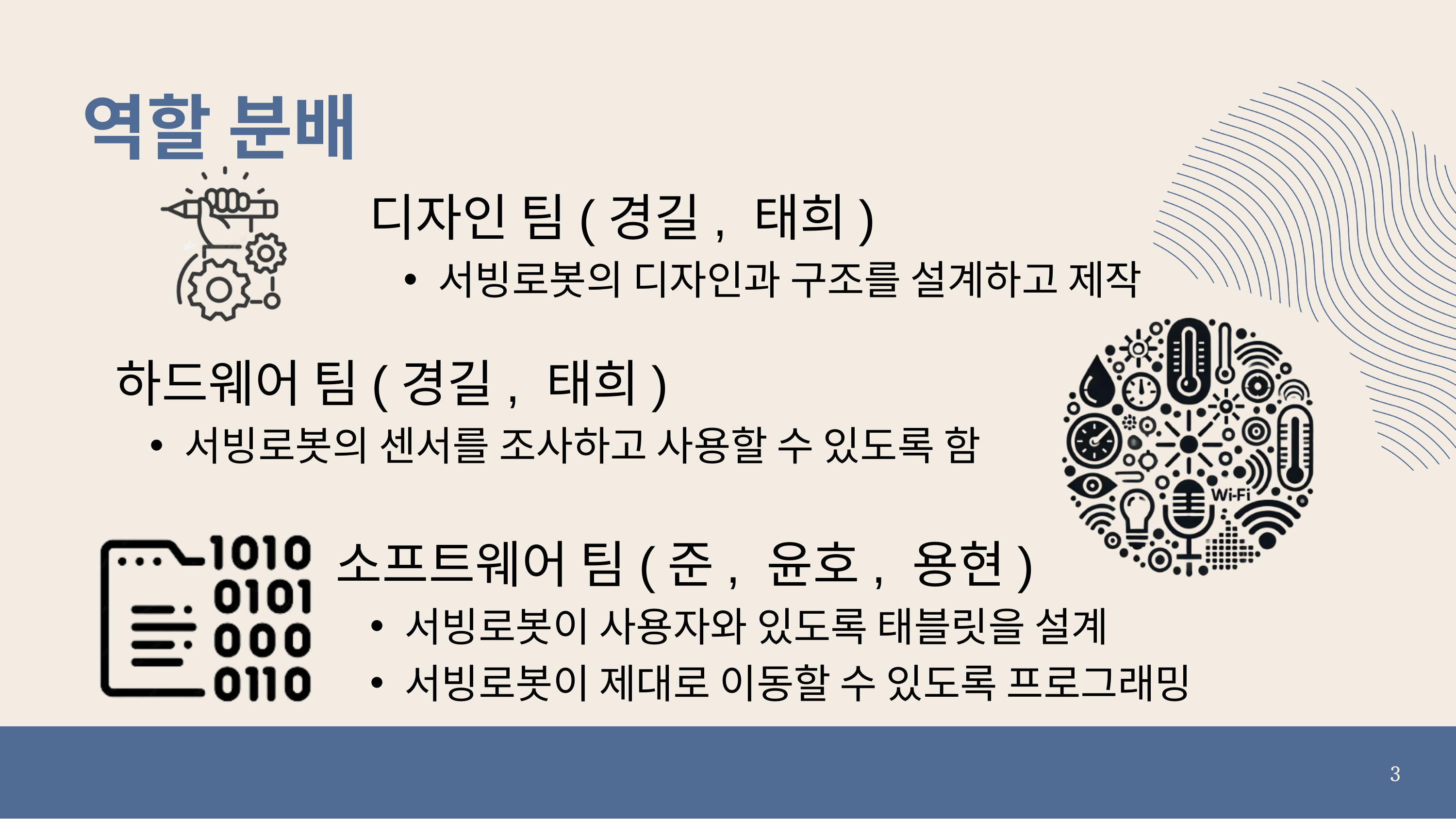

역할 분배

디자인 팀(경길, 태희)
서빙로봇의 디자인과 구조를 설계하고 제작

하드웨어 팀(경길, 태희)
서빙로봇의 센서를 조사하고 사용할 수 있도록 함

소프트웨어 팀(준, 윤호, 용현)
서빙로봇이 사용자와 있도록 태블릿을 설계
서빙로봇이 제대로 이동할 수 있도록 프로그래밍

3